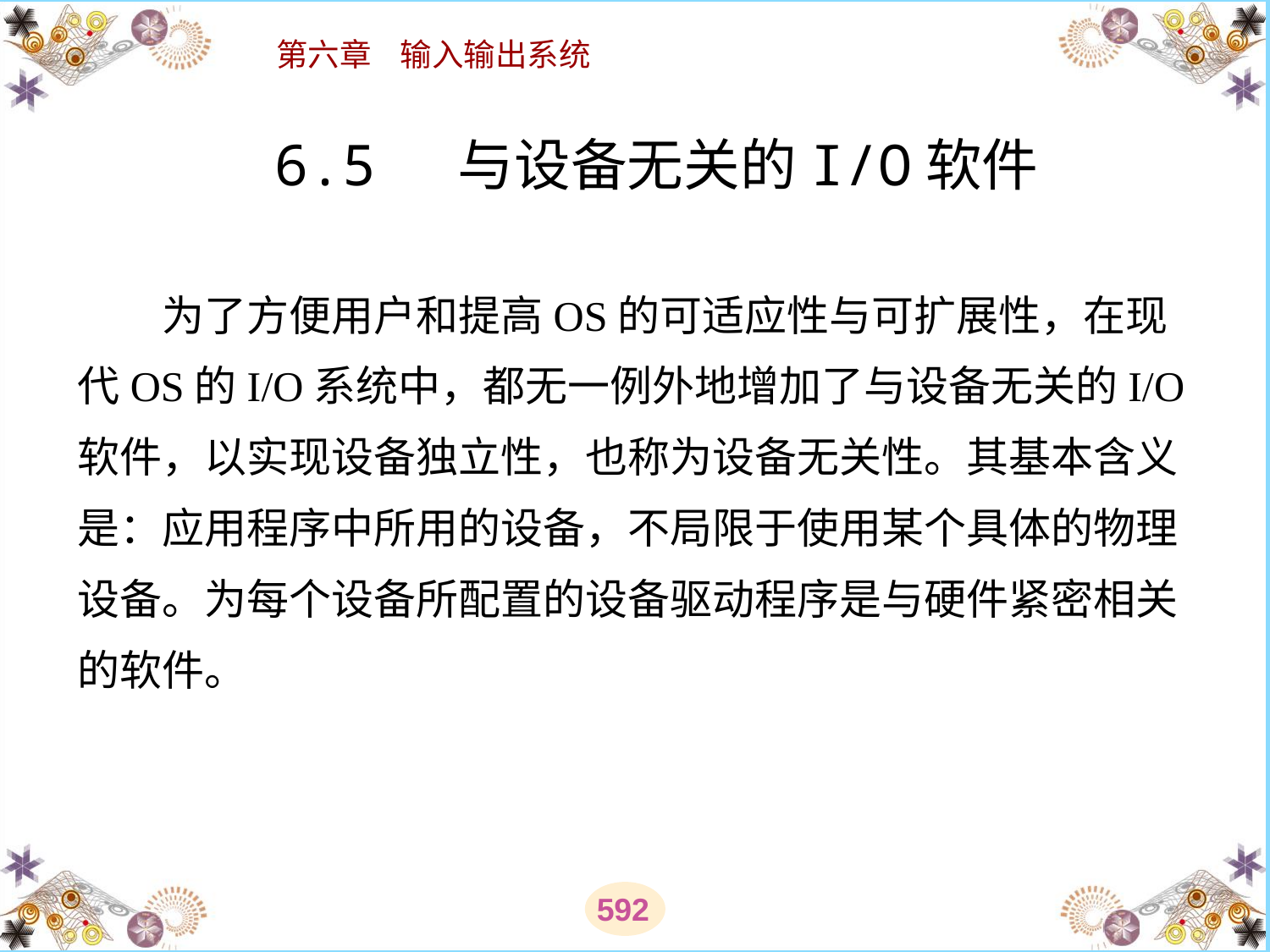

# 6.5  与设备无关的I/O软件 　　为了方便用户和提高OS的可适应性与可扩展性，在现代OS的I/O系统中，都无一例外地增加了与设备无关的I/O软件，以实现设备独立性，也称为设备无关性。其基本含义是：应用程序中所用的设备，不局限于使用某个具体的物理设备。为每个设备所配置的设备驱动程序是与硬件紧密相关的软件。